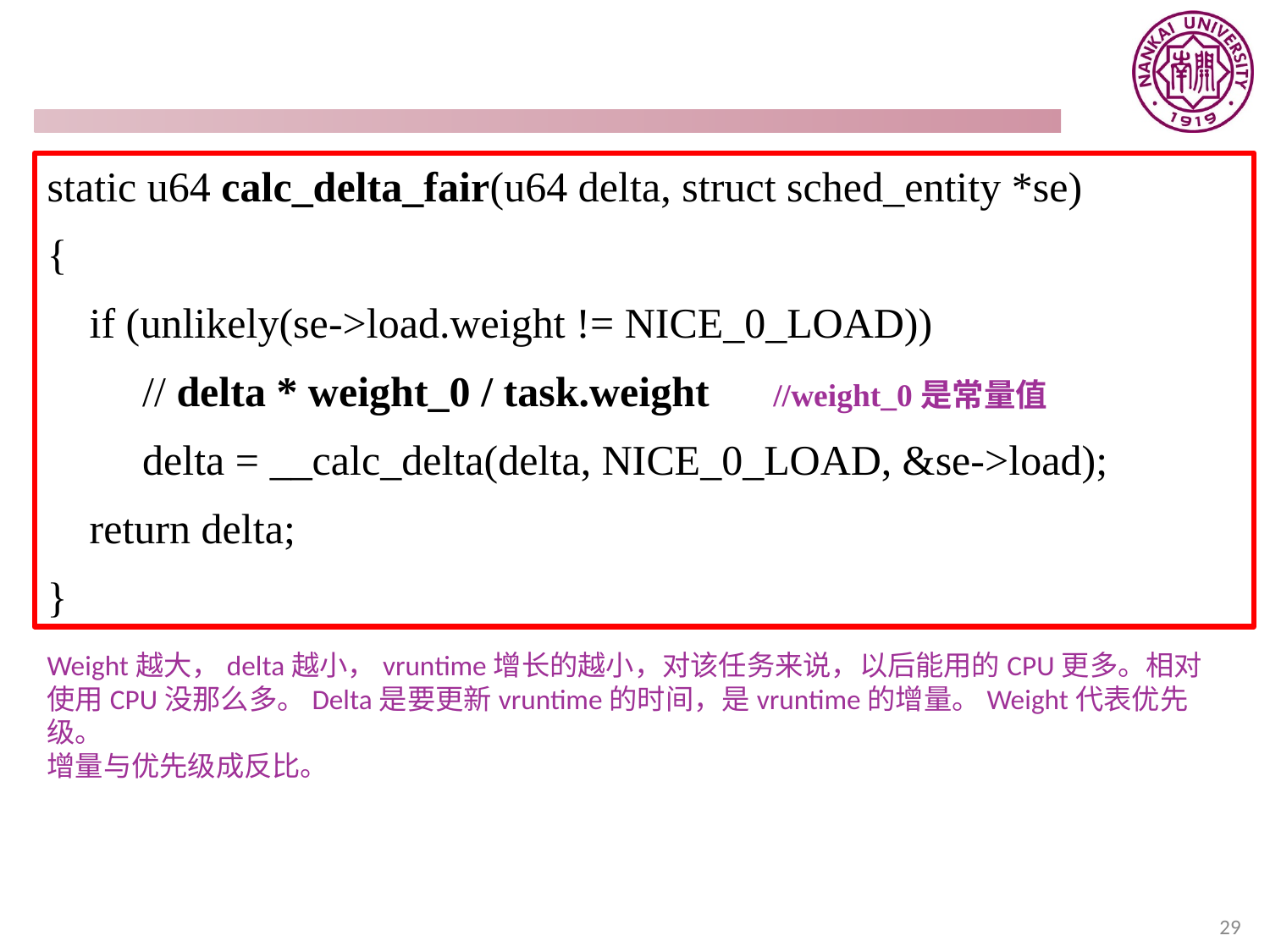

#
static u64 calc_delta_fair(u64 delta, struct sched_entity *se)
{
    if (unlikely(se->load.weight != NICE_0_LOAD))
         // delta * weight_0 / task.weight      //weight_0是常量值
         delta = __calc_delta(delta, NICE_0_LOAD, &se->load);
    return delta;
}

Weight越大，delta越小，vruntime增长的越小，对该任务来说，以后能用的CPU更多。相对使用CPU没那么多。Delta是要更新vruntime的时间，是vruntime的增量。Weight代表优先级。
增量与优先级成反比。
29